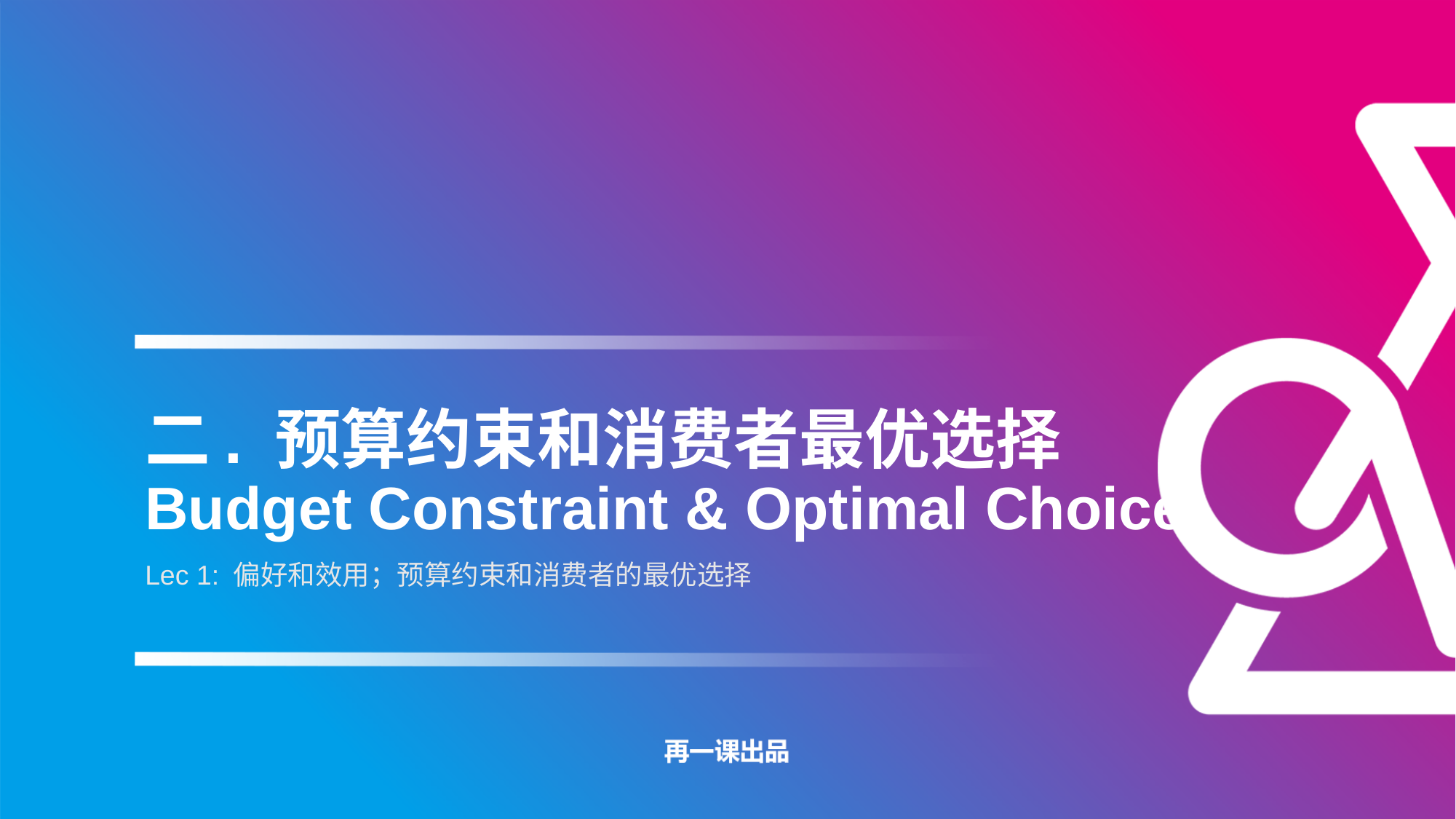

# 二. 预算约束和消费者最优选择 Budget Constraint & Optimal Choice
Lec 1: 偏好和效用；预算约束和消费者的最优选择